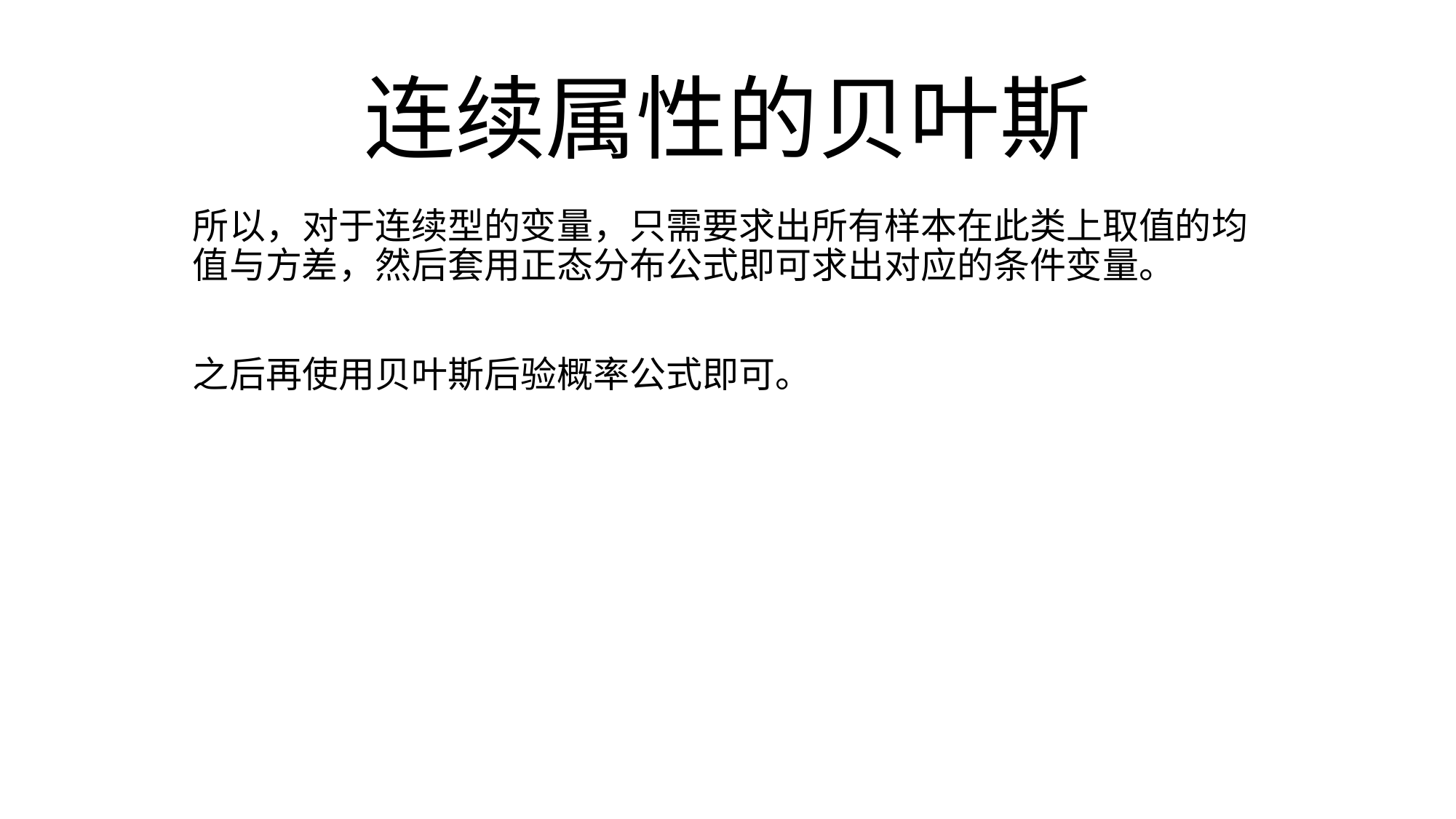

# 连续属性的贝叶斯
所以，对于连续型的变量，只需要求出所有样本在此类上取值的均值与方差，然后套用正态分布公式即可求出对应的条件变量。

之后再使用贝叶斯后验概率公式即可。